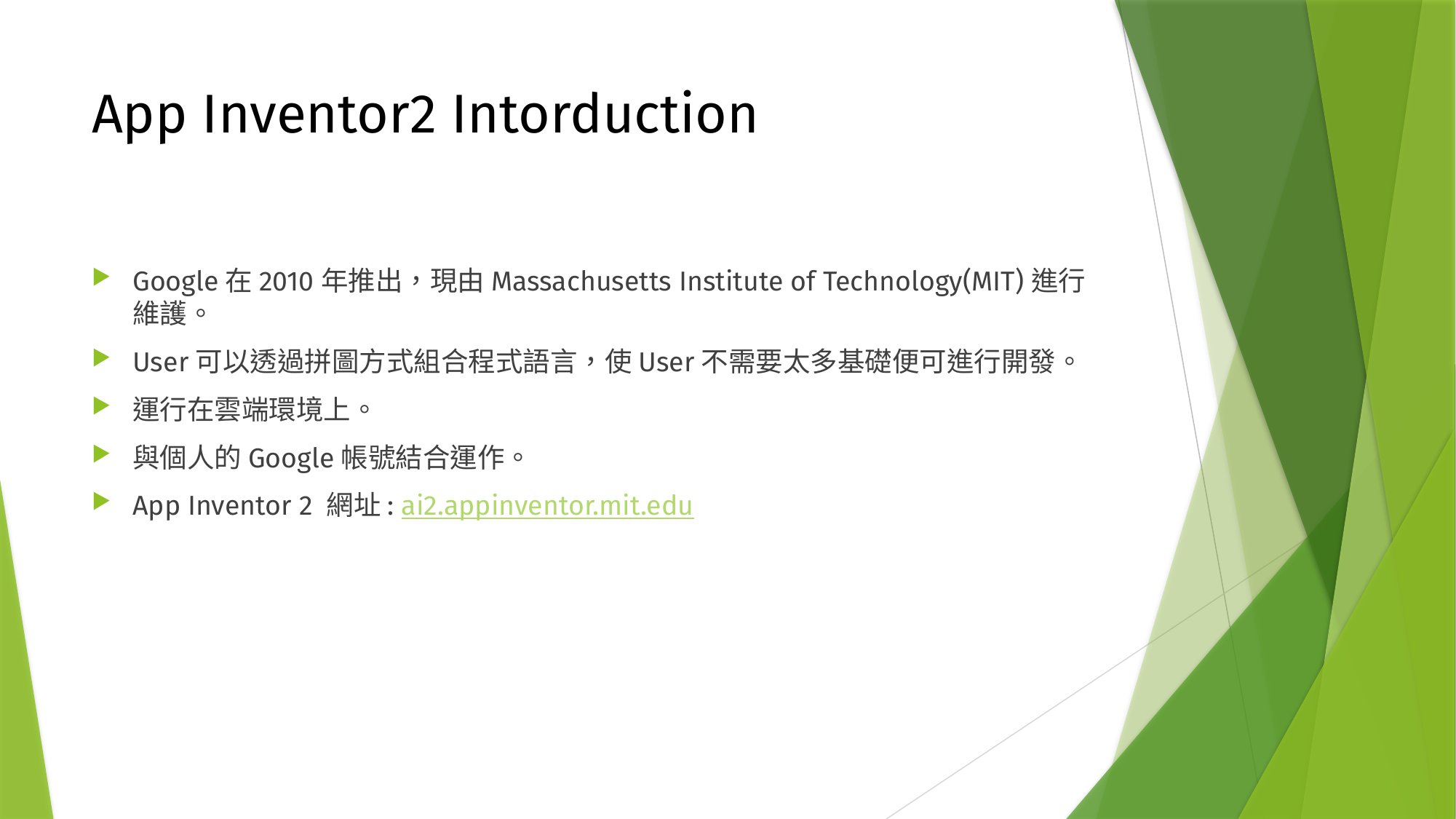

# App Inventor2 Intorduction
Google在2010年推出，現由Massachusetts Institute of Technology(MIT)進行維護。
User可以透過拼圖方式組合程式語言，使User不需要太多基礎便可進行開發。
運行在雲端環境上。
與個人的Google帳號結合運作。
App Inventor 2 網址: ai2.appinventor.mit.edu